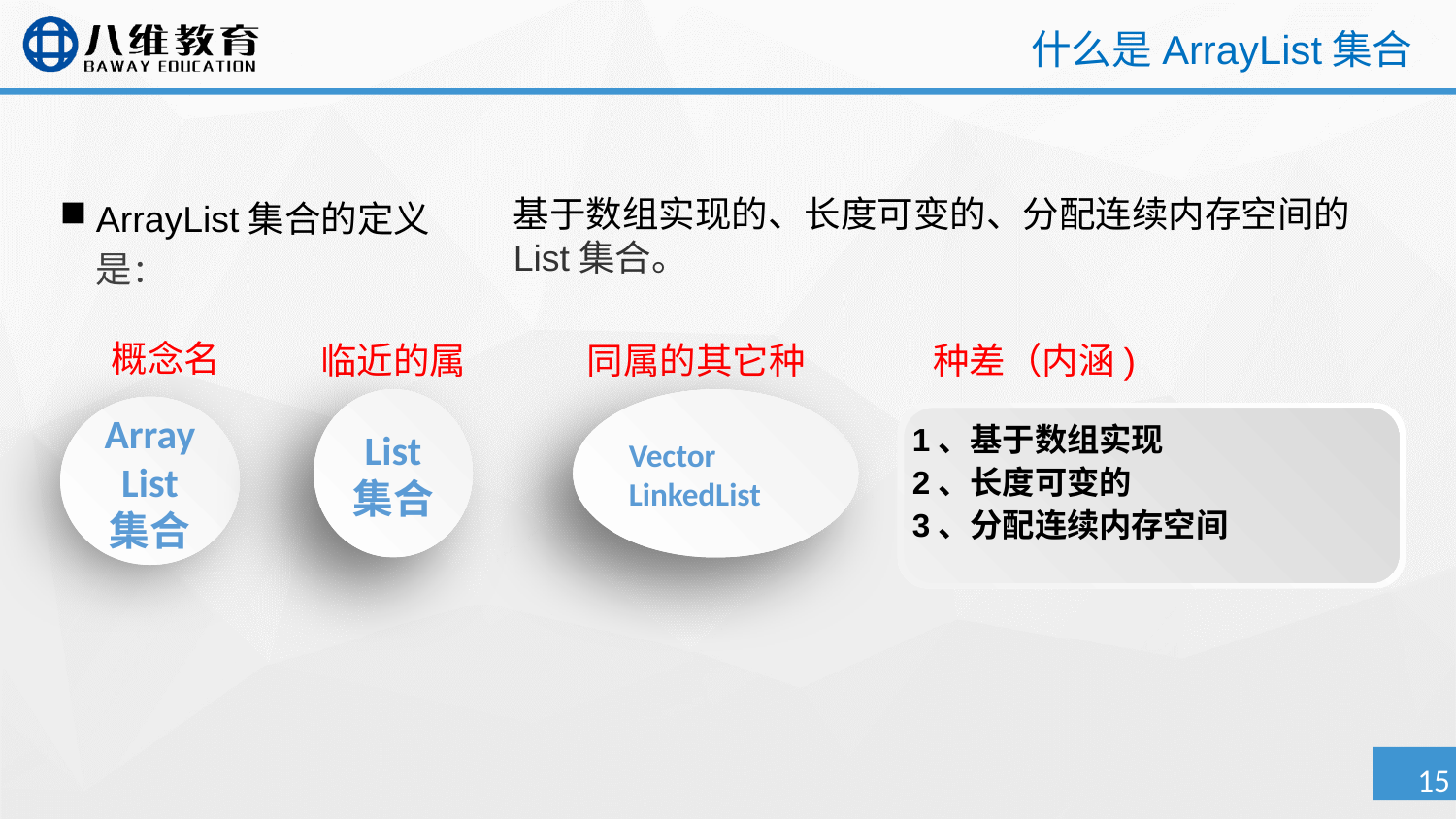

# 什么是ArrayList集合
ArrayList集合的定义是：

基于数组实现的、长度可变的、分配连续内存空间的
List集合。

概念名
临近的属
同属的其它种
种差（内涵)
List
集合
Vector
LinkedList

ArrayList
集合

1、基于数组实现
2、长度可变的
3、分配连续内存空间